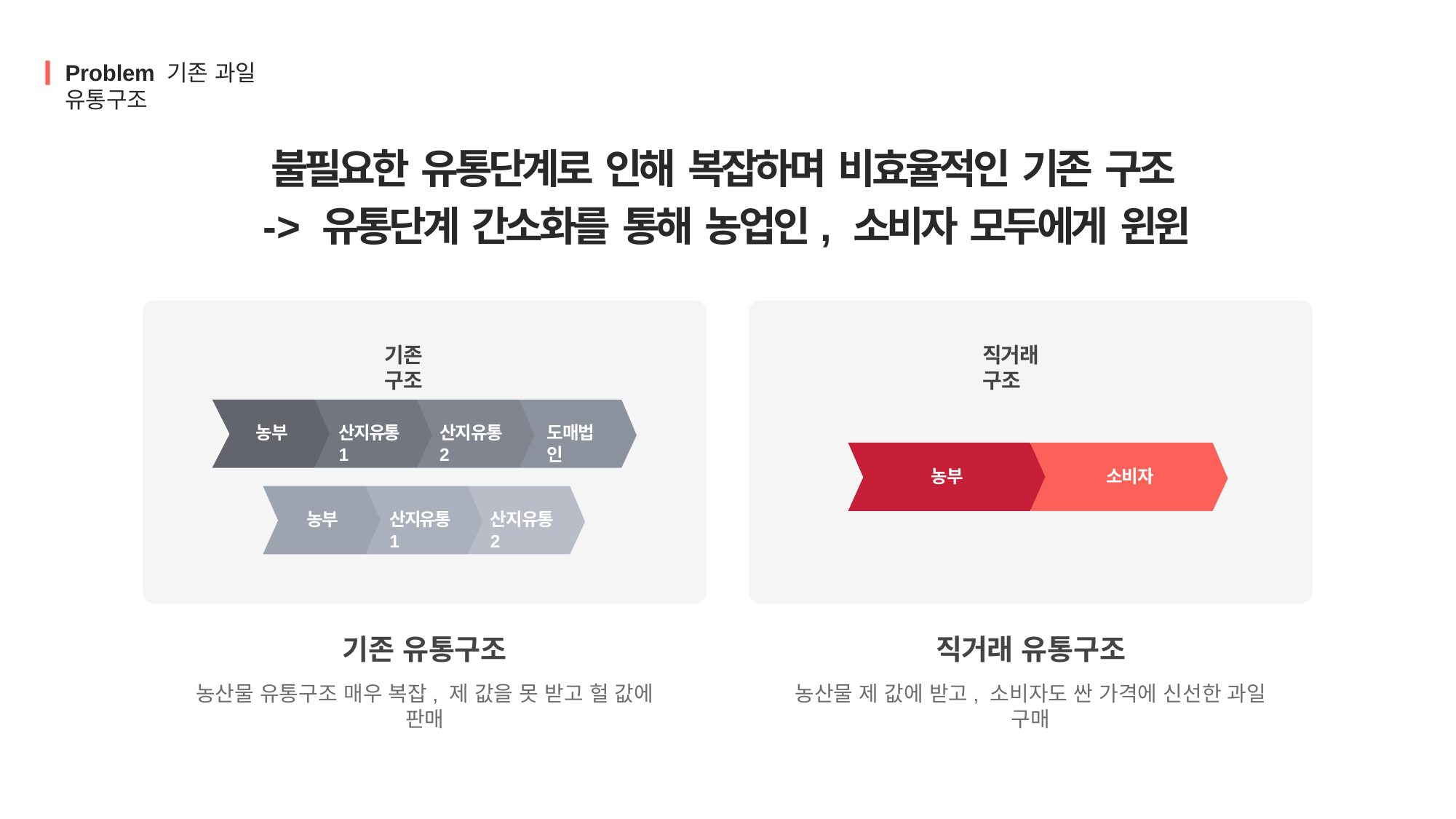

Problem	기존 과일 유통구조

# 불필요한 유통단계로 인해 복잡하며 비효율적인 기존 구조
-> 유통단계 간소화를 통해 농업인, 소비자 모두에게 윈윈

기존 구조
직거래 구조

농부
산지유통1
산지유통2
도매법인

농부
소비자

농부
산지유통1
산지유통2
기존 유통구조
농산물 유통구조 매우 복잡, 제 값을 못 받고 헐 값에 판매
직거래 유통구조
농산물 제 값에 받고, 소비자도 싼 가격에 신선한 과일 구매